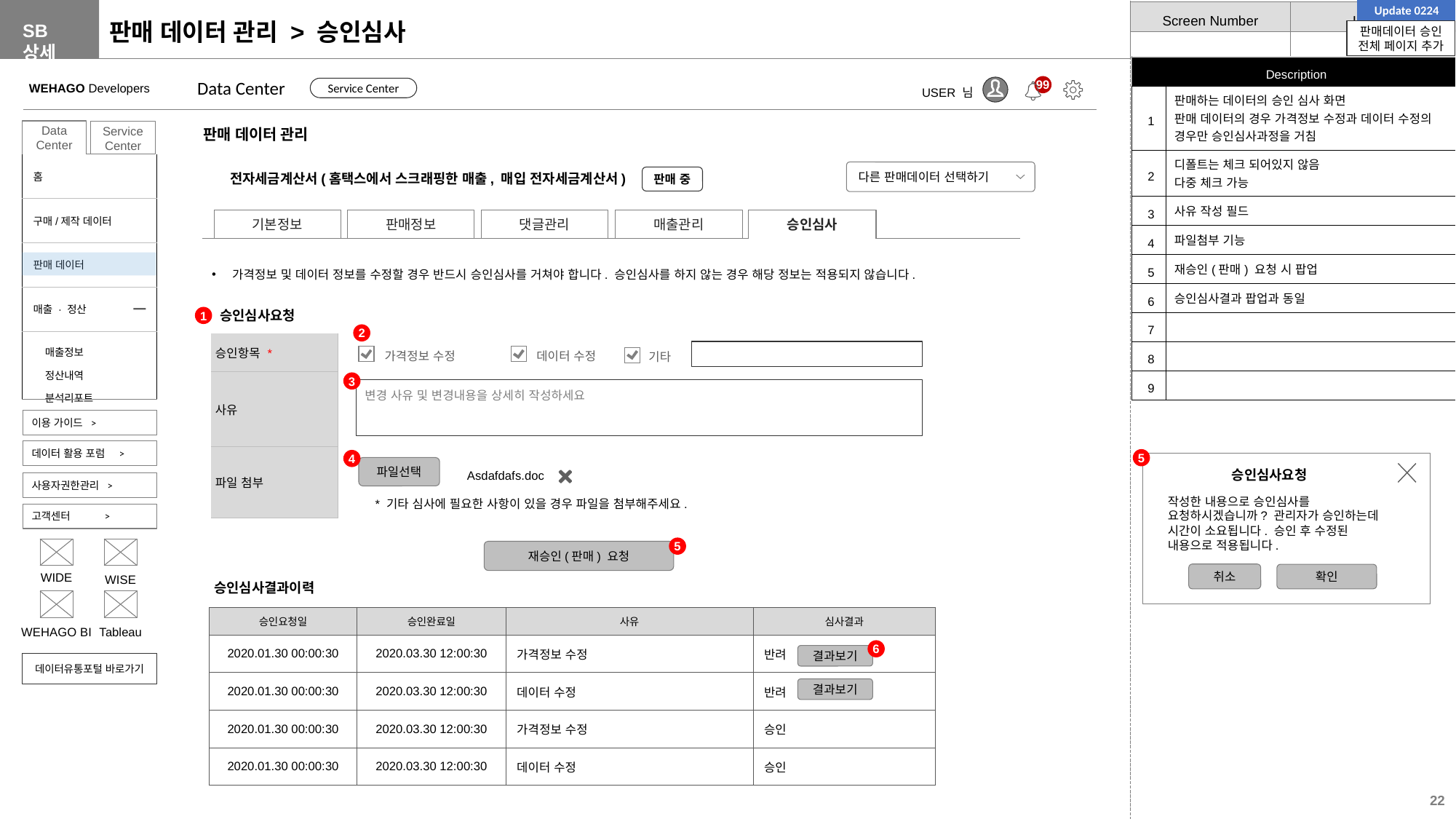

Update 0224
# 판매 데이터 관리 > 승인심사
판매데이터 승인
전체 페이지 추가
| Description |  |
| --- | --- |
| 1 | 판매하는 데이터의 승인 심사 화면 판매 데이터의 경우 가격정보 수정과 데이터 수정의 경우만 승인심사과정을 거침 |
| 2 | 디폴트는 체크 되어있지 않음 다중 체크 가능 |
| 3 | 사유 작성 필드 |
| 4 | 파일첨부 기능 |
| 5 | 재승인(판매) 요청 시 팝업 |
| 6 | 승인심사결과 팝업과 동일 |
| 7 |  |
| 8 |  |
| 9 |  |
Data Center
WEHAGO Developers
99

Service Center
USER 님

판매 데이터 관리
Data Center
Service Center
| 홈 |
| --- |
| 구매/제작 데이터 |
| 판매 데이터 |
| 매출 · 정산 |
| 매출정보 정산내역 분석리포트 |
다른 판매데이터 선택하기

전자세금계산서(홈택스에서 스크래핑한 매출, 매입 전자세금계산서)
판매 중
기본정보
댓글관리
판매정보
매출관리
승인심사

가격정보 및 데이터 정보를 수정할 경우 반드시 승인심사를 거쳐야 합니다. 승인심사를 하지 않는 경우 해당 정보는 적용되지 않습니다.
승인심사요청
1

2
| 승인항목 \* |  |
| --- | --- |
| 사유 |  |
| 파일 첨부 |  |

데이터 수정

기타

가격정보 수정

3
변경 사유 및 변경내용을 상세히 작성하세요
이용 가이드  >
데이터 활용 포럼    >
5
4

파일선택
승인심사요청
Asdafdafs.doc

사용자권한관리  >
작성한 내용으로 승인심사를 요청하시겠습니까? 관리자가 승인하는데 시간이 소요됩니다. 승인 후 수정된 내용으로 적용됩니다.
* 기타 심사에 필요한 사항이 있을 경우 파일을 첨부해주세요.
고객센터           >
5

재승인(판매) 요청
취소
확인
WIDE
WISE
승인심사결과이력

| 승인요청일 | 승인완료일 | 사유 | 심사결과 |
| --- | --- | --- | --- |
| 2020.01.30 00:00:30 | 2020.03.30 12:00:30 | 가격정보 수정 | 반려 |
| 2020.01.30 00:00:30 | 2020.03.30 12:00:30 | 데이터 수정 | 반려 |
| 2020.01.30 00:00:30 | 2020.03.30 12:00:30 | 가격정보 수정 | 승인 |
| 2020.01.30 00:00:30 | 2020.03.30 12:00:30 | 데이터 수정 | 승인 |
WEHAGO BI
Tableau
6
결과보기
데이터유통포털 바로가기
결과보기